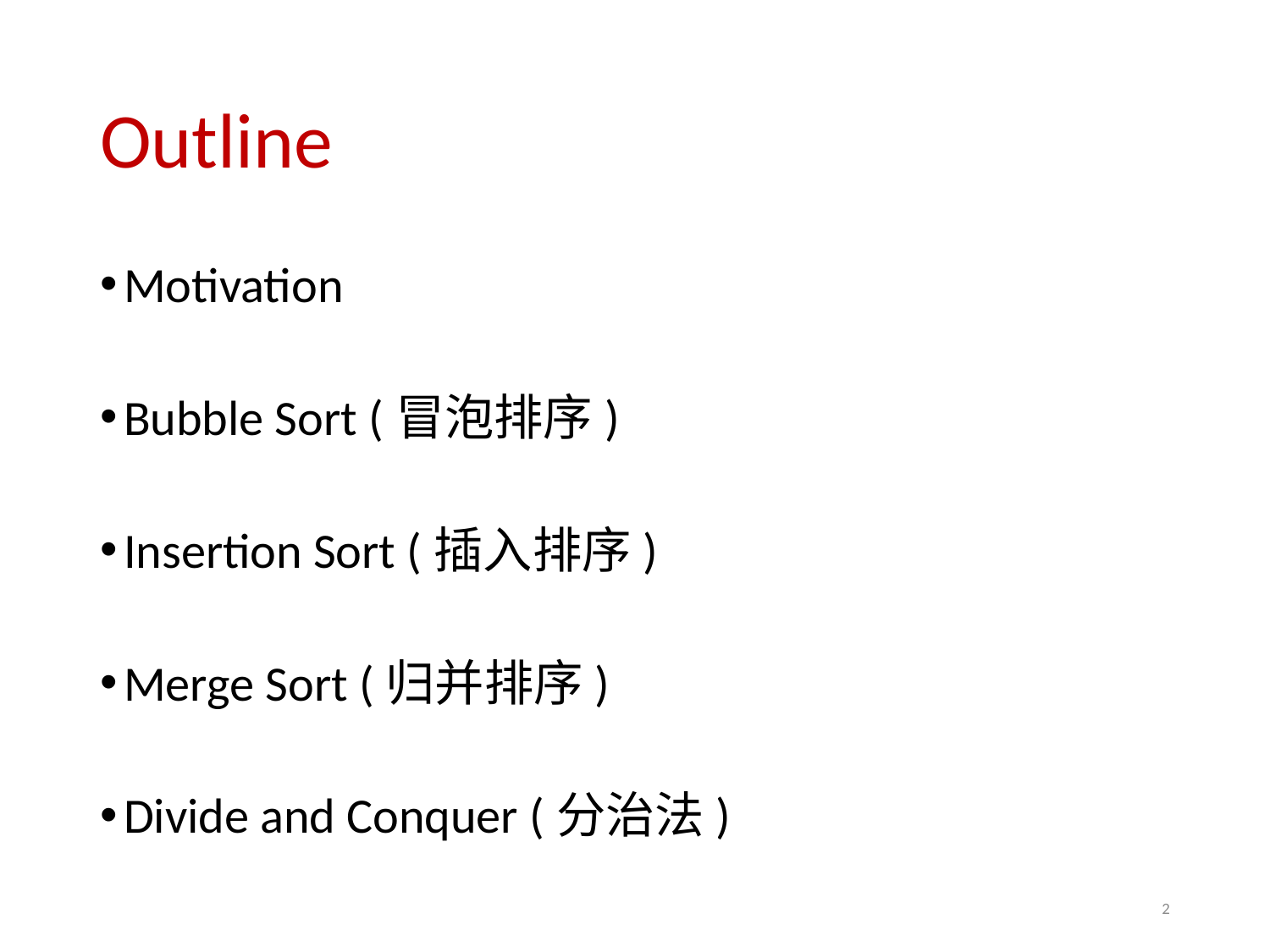

# Outline
Motivation

Bubble Sort (冒泡排序)

Insertion Sort (插入排序)

Merge Sort (归并排序)

Divide and Conquer (分治法)
2